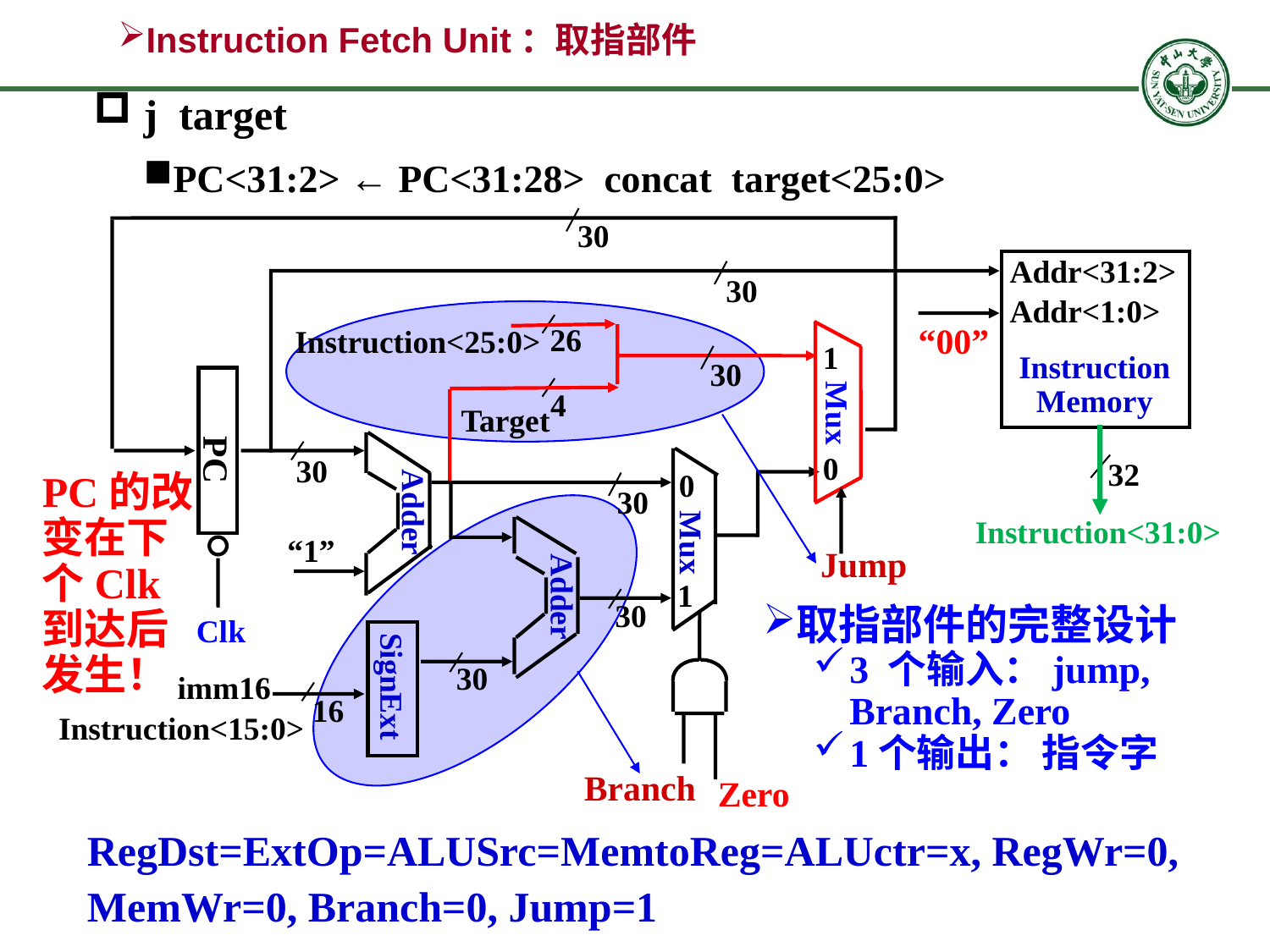

# Instruction Fetch Unit：取指部件
j  target
PC<31:2> ← PC<31:28>  concat  target<25:0>

30

Addr<31:2>

30

Addr<1:0>

“00”

26

Instruction<25:0>

1

30

Mux
Target
0

Jump

4
Instruction
Memory

PC

Clk

30
32

0
PC的改变在下个Clk
到达后发生！

30

Adder

Instruction<31:0>

Adder
Mux
“1”

1

30
取指部件的完整设计
3 个输入：jump, Branch, Zero
1个输出： 指令字

30

SignExt

imm16

16

Instruction<15:0>

Branch
Zero
RegDst=ExtOp=ALUSrc=MemtoReg=ALUctr=x, RegWr=0, MemWr=0, Branch=0, Jump=1